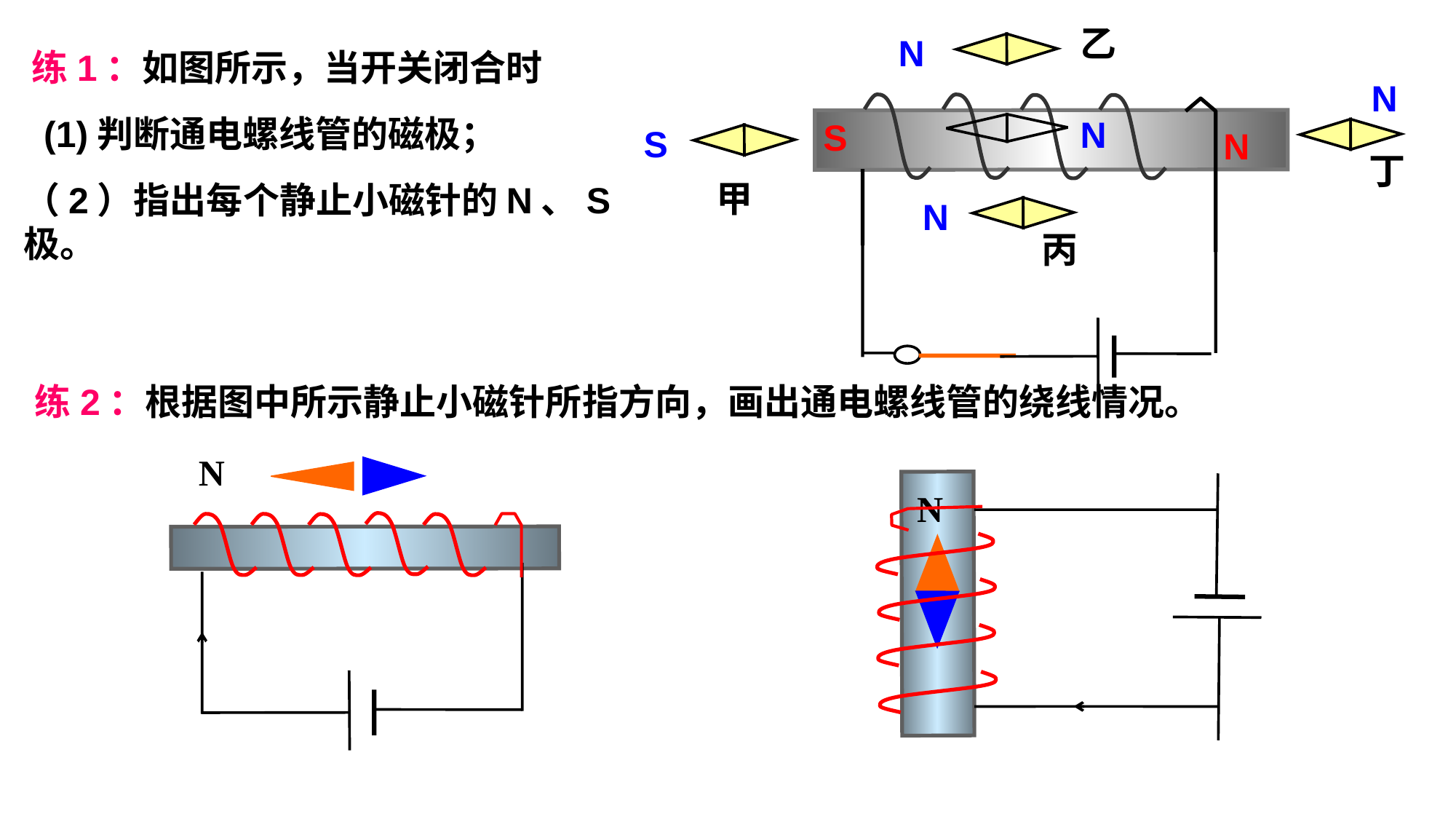

乙

丁

甲

丙
N
N
N
S
N
练1：如图所示，当开关闭合时

(1)判断通电螺线管的磁极；
S
N
（2）指出每个静止小磁针的N、S极。
练2：根据图中所示静止小磁针所指方向，画出通电螺线管的绕线情况。

N

N